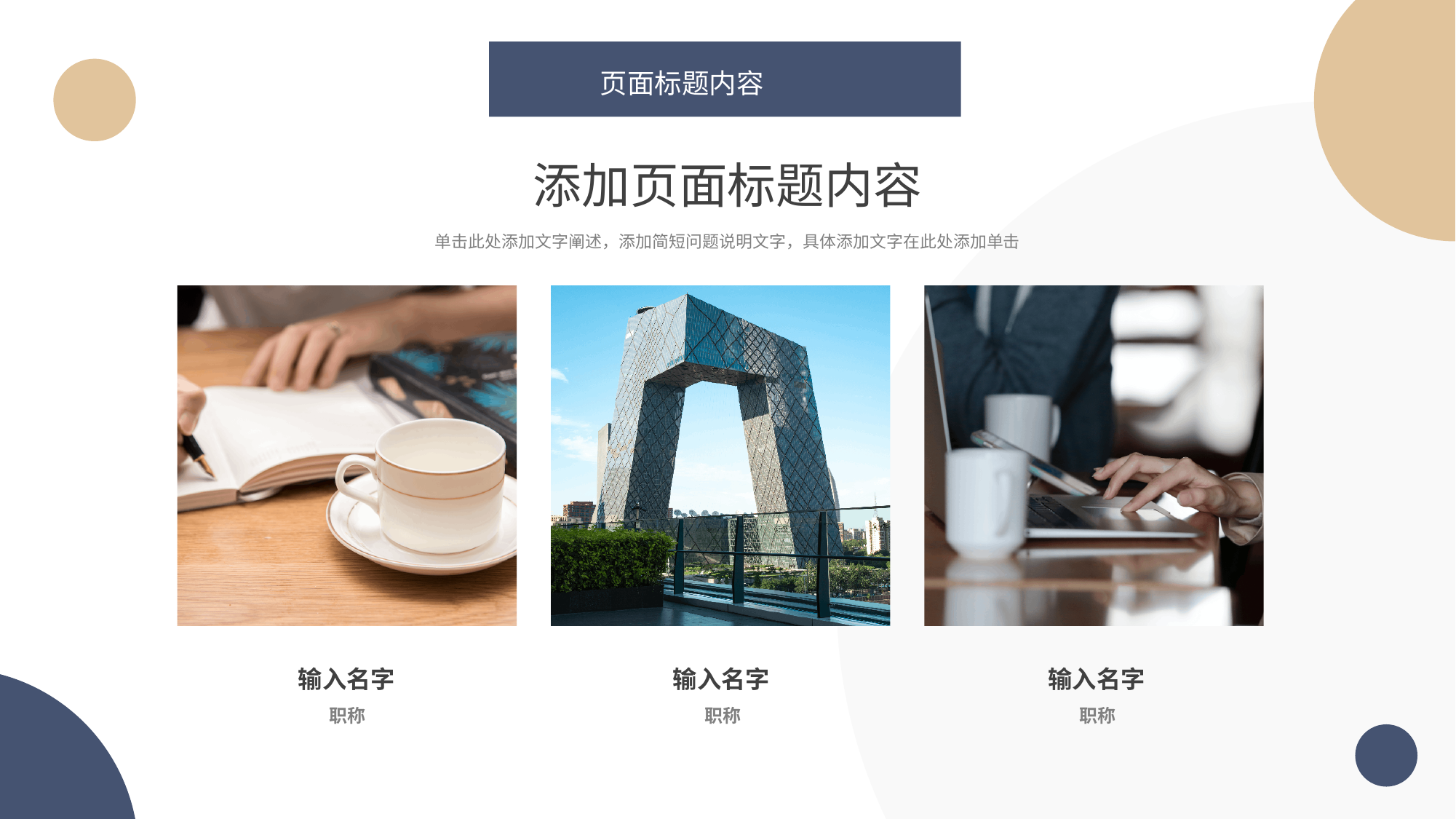

页面标题内容

添加页面标题内容
单击此处添加文字阐述，添加简短问题说明文字，具体添加文字在此处添加单击

输入名字
输入名字
输入名字
职称
职称
职称